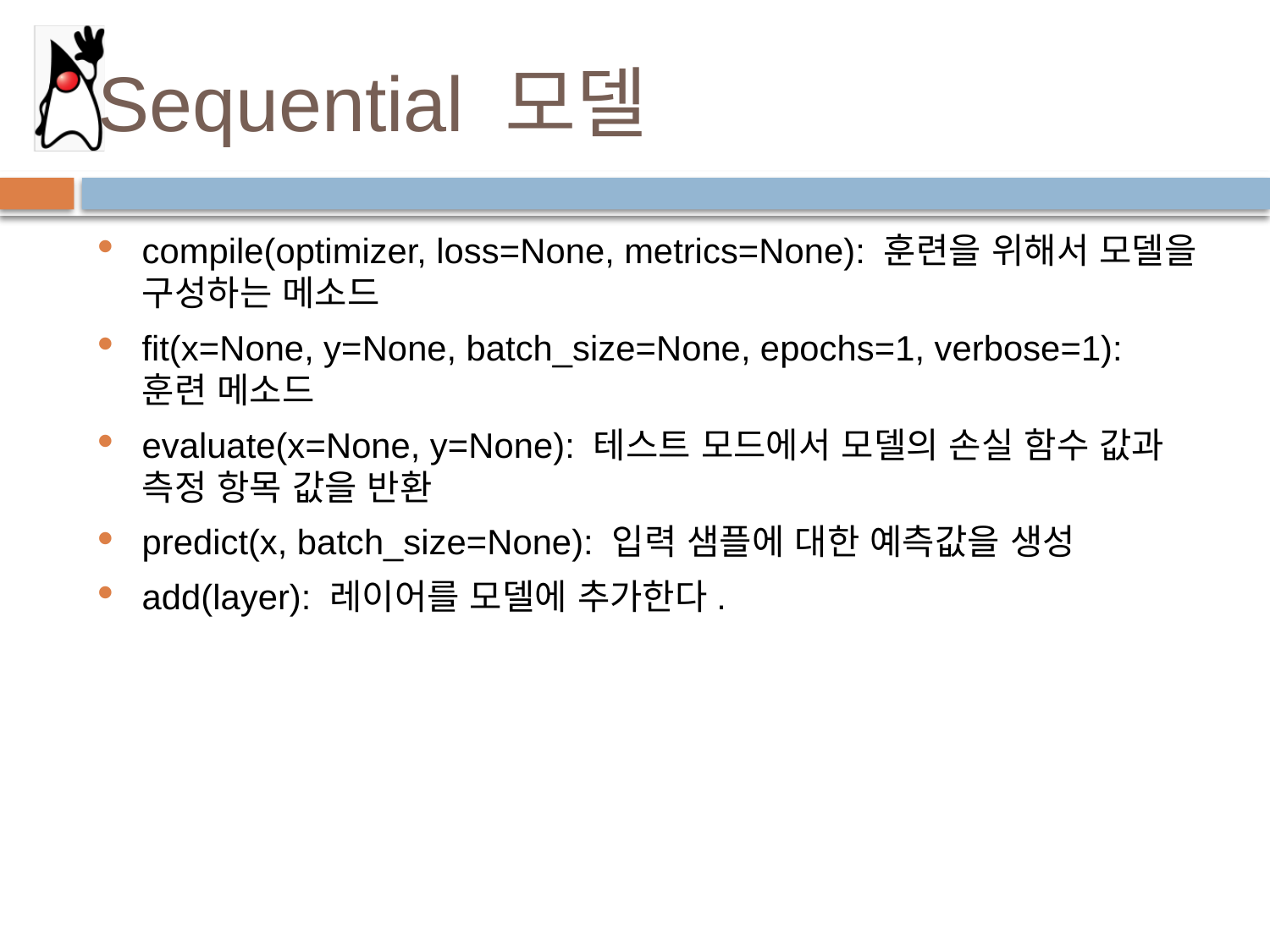

# Sequential 모델
compile(optimizer, loss=None, metrics=None): 훈련을 위해서 모델을 구성하는 메소드
fit(x=None, y=None, batch_size=None, epochs=1, verbose=1): 훈련 메소드
evaluate(x=None, y=None): 테스트 모드에서 모델의 손실 함수 값과 측정 항목 값을 반환
predict(x, batch_size=None): 입력 샘플에 대한 예측값을 생성
add(layer): 레이어를 모델에 추가한다.